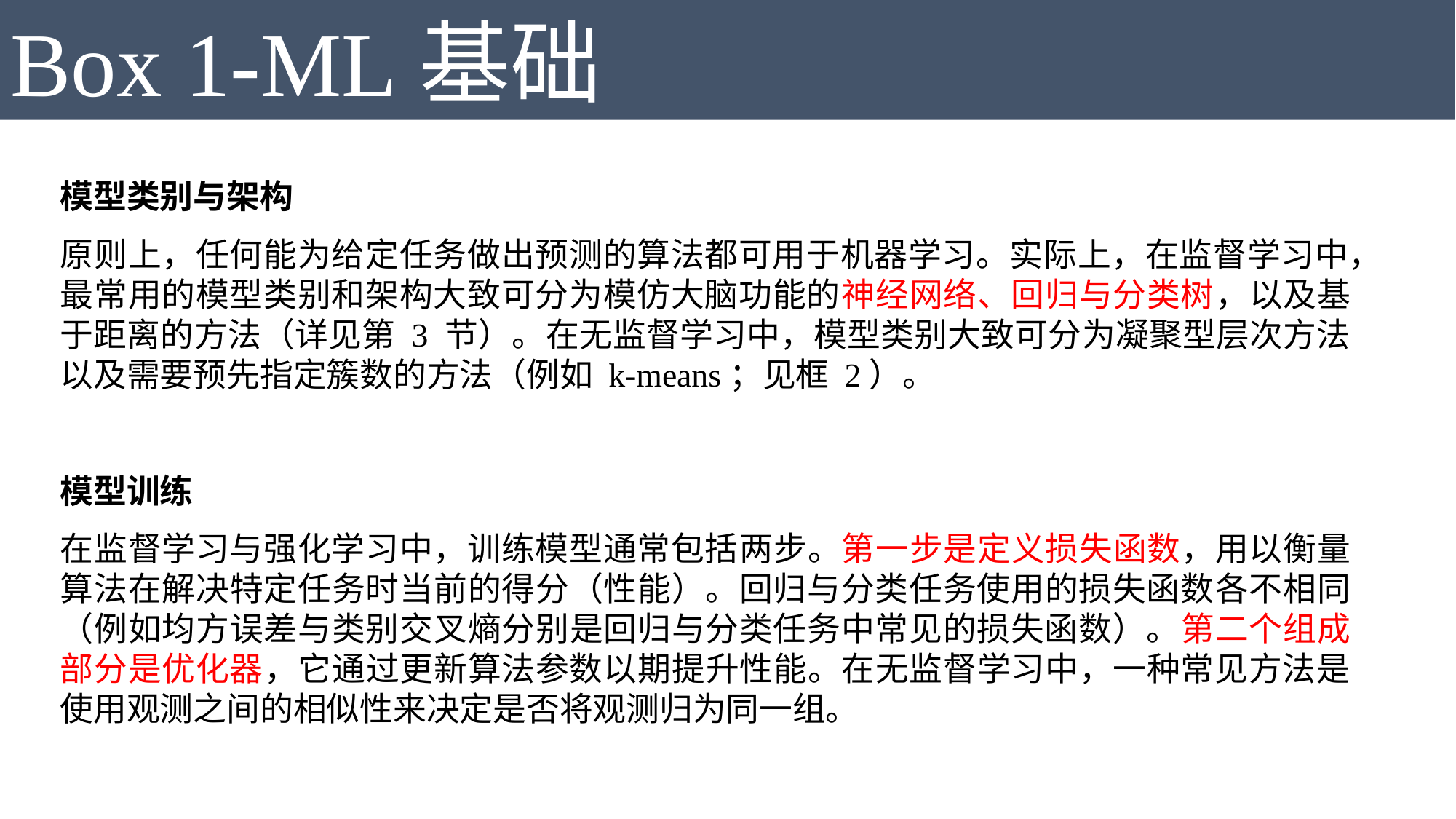

Box 1-ML基础
模型类别与架构
原则上，任何能为给定任务做出预测的算法都可用于机器学习。实际上，在监督学习中，最常用的模型类别和架构大致可分为模仿大脑功能的神经网络、回归与分类树，以及基于距离的方法（详见第 3 节）。在无监督学习中，模型类别大致可分为凝聚型层次方法以及需要预先指定簇数的方法（例如 k-means；见框 2）。

模型训练
在监督学习与强化学习中，训练模型通常包括两步。第一步是定义损失函数，用以衡量算法在解决特定任务时当前的得分（性能）。回归与分类任务使用的损失函数各不相同（例如均方误差与类别交叉熵分别是回归与分类任务中常见的损失函数）。第二个组成部分是优化器，它通过更新算法参数以期提升性能。在无监督学习中，一种常见方法是使用观测之间的相似性来决定是否将观测归为同一组。